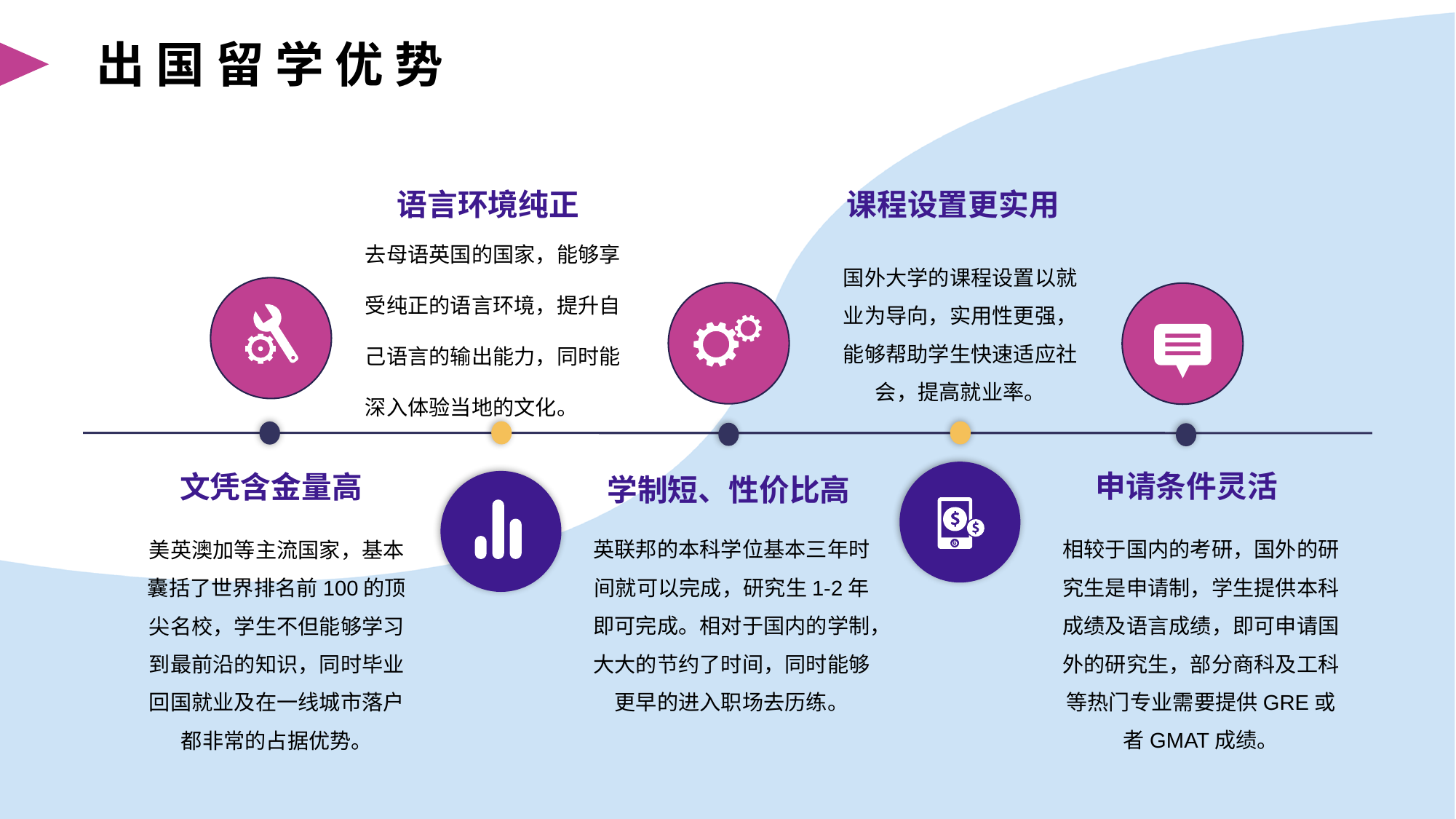

出 国 留 学 优 势

语言环境纯正
课程设置更实用
去母语英国的国家，能够享受纯正的语言环境，提升自己语言的输出能力，同时能深入体验当地的文化。
国外大学的课程设置以就业为导向，实用性更强，能够帮助学生快速适应社会，提高就业率。

申请条件灵活
文凭含金量高
学制短、性价比高

英联邦的本科学位基本三年时间就可以完成，研究生1-2年即可完成。相对于国内的学制，大大的节约了时间，同时能够更早的进入职场去历练。
相较于国内的考研，国外的研究生是申请制，学生提供本科成绩及语言成绩，即可申请国外的研究生，部分商科及工科等热门专业需要提供GRE或者GMAT成绩。
美英澳加等主流国家，基本囊括了世界排名前100的顶尖名校，学生不但能够学习到最前沿的知识，同时毕业回国就业及在一线城市落户都非常的占据优势。